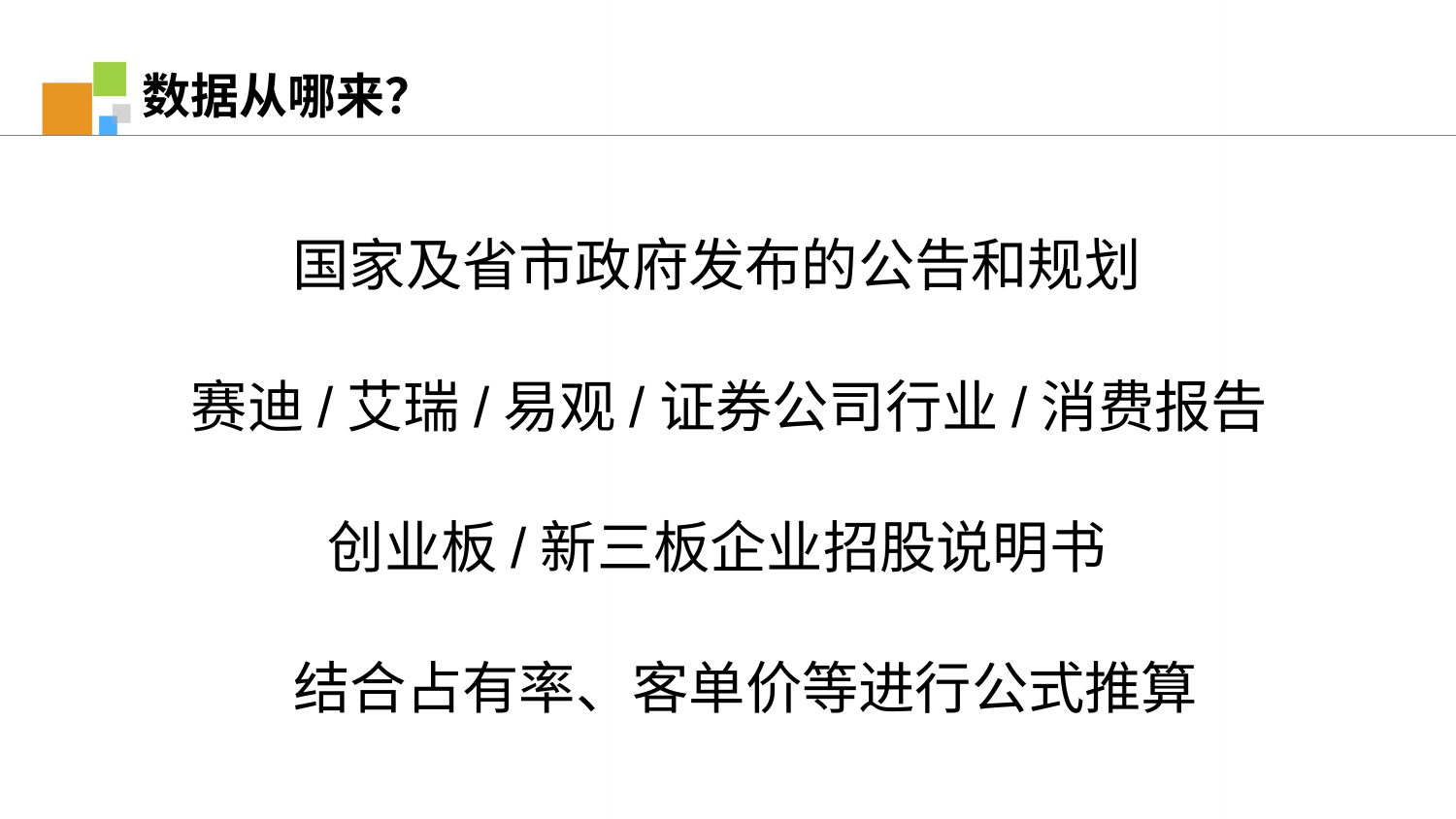

数据从哪来？
国家及省市政府发布的公告和规划
赛迪/艾瑞/易观/证券公司行业/消费报告
创业板/新三板企业招股说明书
结合占有率、客单价等进行公式推算